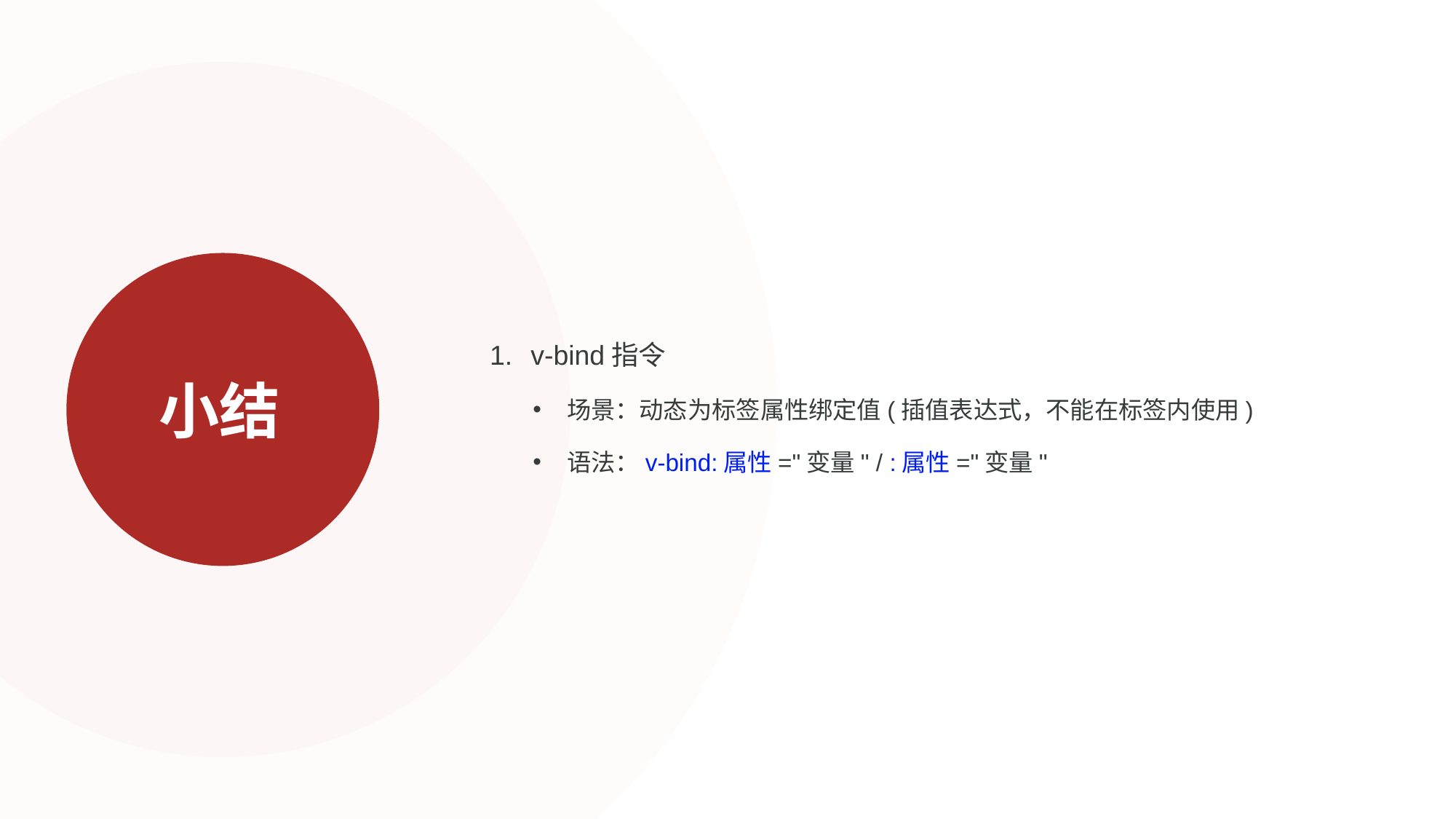

v-bind指令
场景：动态为标签属性绑定值(插值表达式，不能在标签内使用)
语法：v-bind:属性="变量" / :属性="变量"